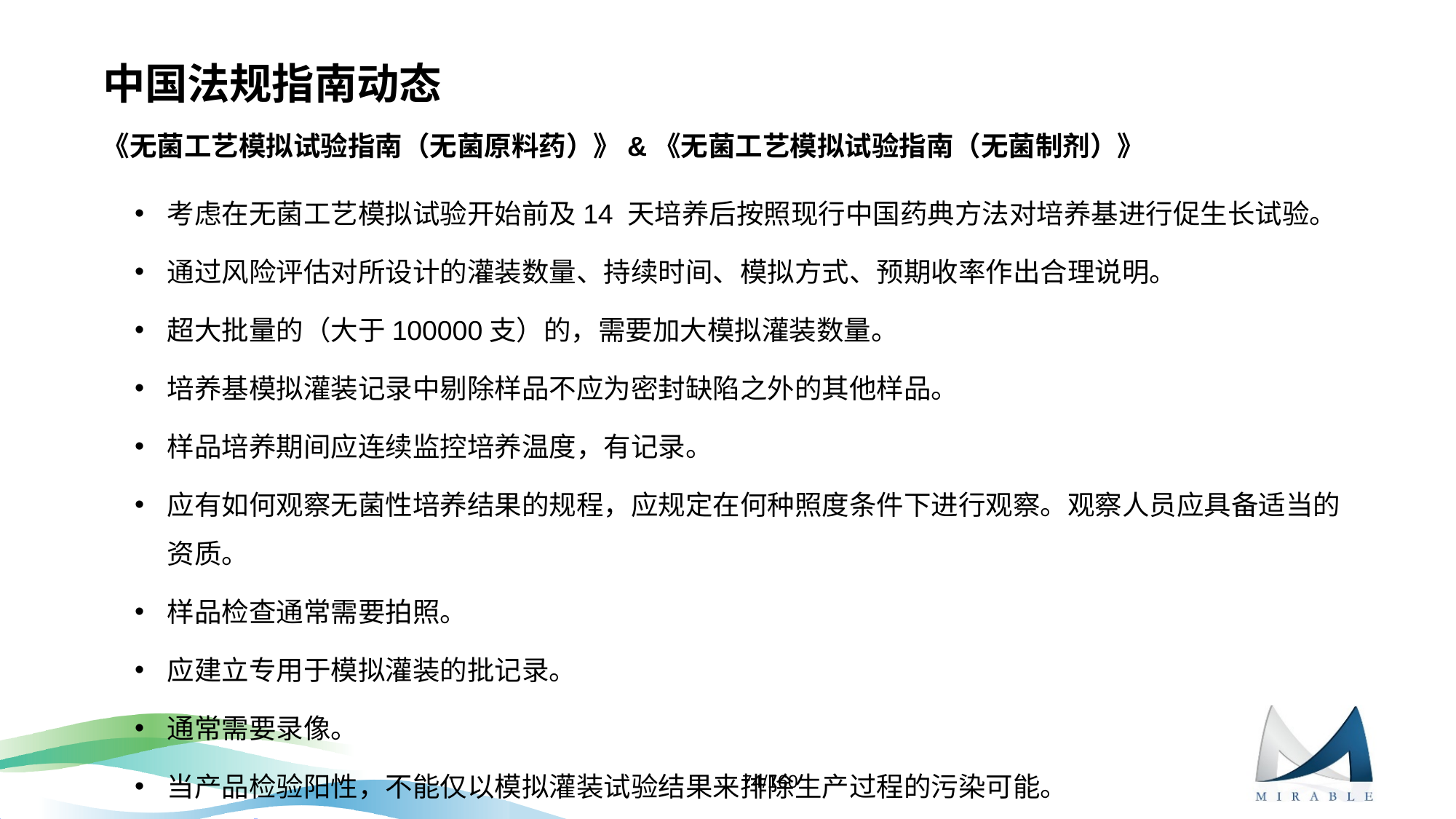

# 中国法规指南动态
《无菌工艺模拟试验指南（无菌原料药）》&《无菌工艺模拟试验指南（无菌制剂）》
考虑在无菌工艺模拟试验开始前及14 天培养后按照现行中国药典方法对培养基进行促生长试验。
通过风险评估对所设计的灌装数量、持续时间、模拟方式、预期收率作出合理说明。
超大批量的（大于100000支）的，需要加大模拟灌装数量。
培养基模拟灌装记录中剔除样品不应为密封缺陷之外的其他样品。
样品培养期间应连续监控培养温度，有记录。
应有如何观察无菌性培养结果的规程，应规定在何种照度条件下进行观察。观察人员应具备适当的资质。
样品检查通常需要拍照。
应建立专用于模拟灌装的批记录。
通常需要录像。
当产品检验阳性，不能仅以模拟灌装试验结果来排除生产过程的污染可能。
74/160